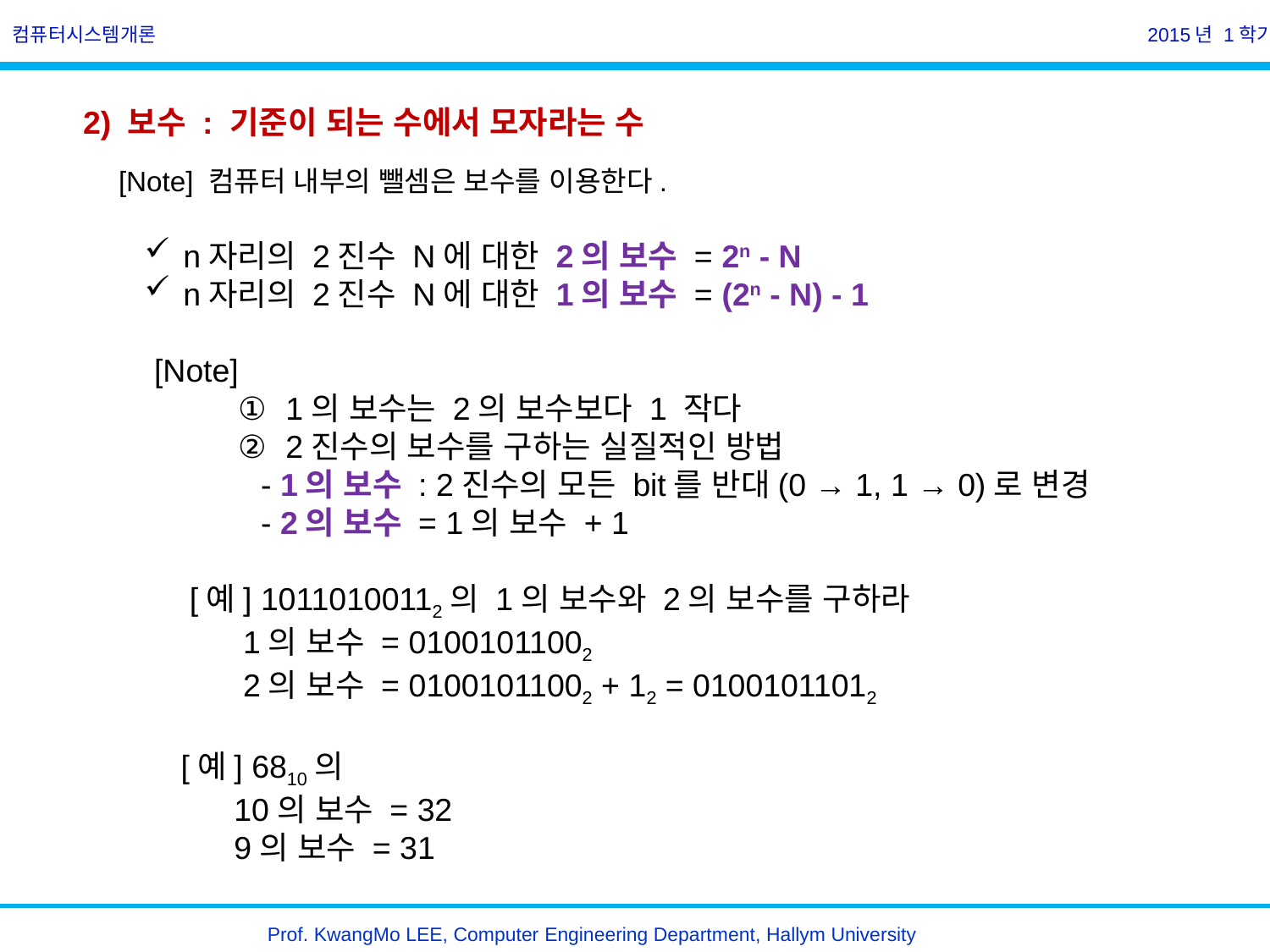

컴퓨터시스템개론
2015년 1학기
    2) 보수 : 기준이 되는 수에서 모자라는 수
        [Note] 컴퓨터 내부의 뺄셈은 보수를 이용한다.

 n자리의 2진수 N에 대한 2의 보수 = 2n - N
 n자리의 2진수 N에 대한 1의 보수 = (2n - N) - 1

            [Note]
1의 보수는 2의 보수보다 1 작다
2진수의 보수를 구하는 실질적인 방법
                        - 1의 보수 : 2진수의 모든 bit를 반대(0 → 1, 1 → 0)로 변경
                        - 2의 보수 = 1의 보수 + 1

                [예] 10110100112의 1의 보수와 2의 보수를 구하라
                      1의 보수 = 01001011002
                      2의 보수 = 01001011002 + 12 = 01001011012

               [예] 6810의
                     10의 보수 = 32
                     9의 보수 = 31
Prof. KwangMo LEE, Computer Engineering Department, Hallym University